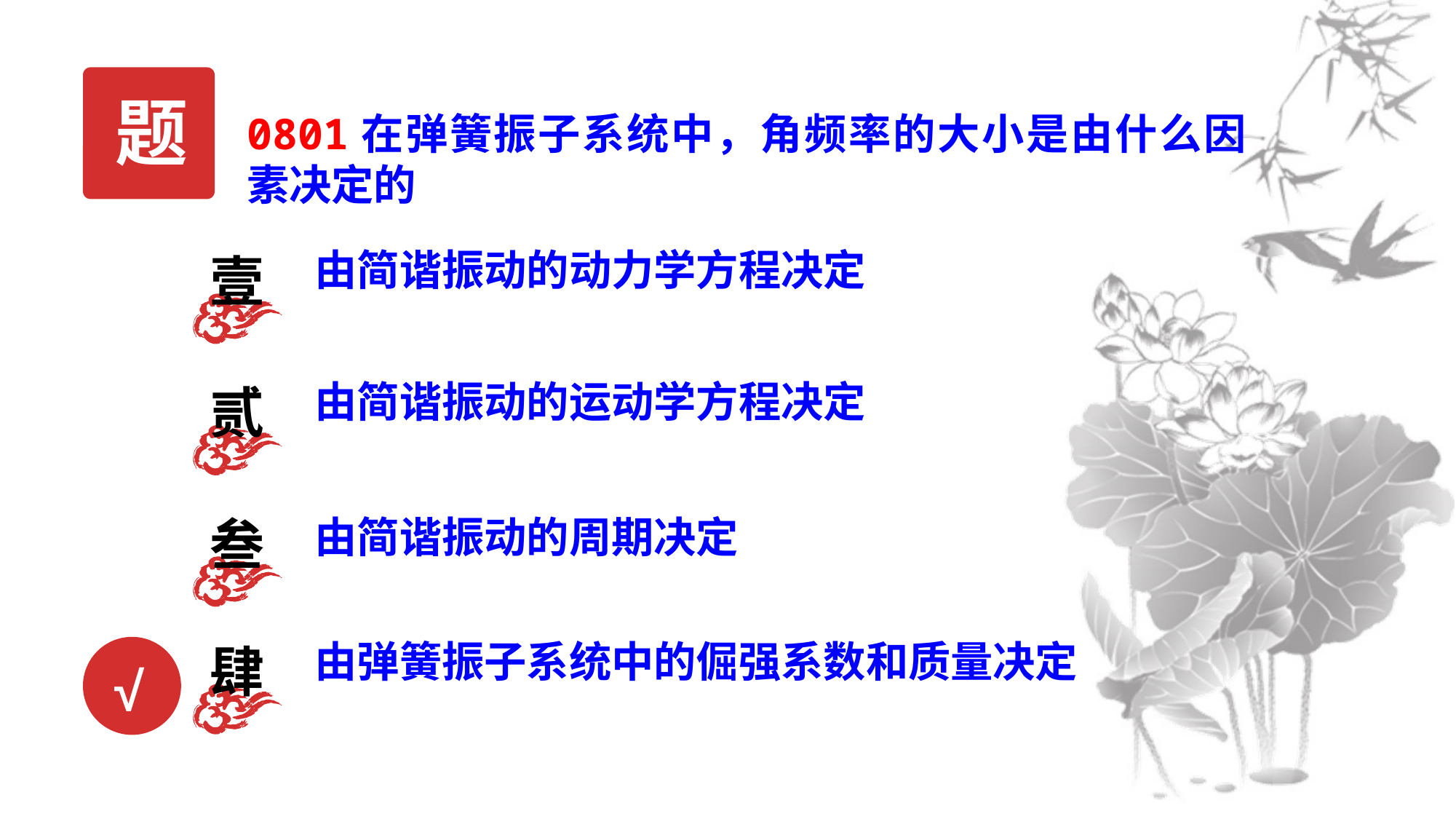

题
0801在弹簧振子系统中，角频率的大小是由什么因素决定的
由简谐振动的动力学方程决定
壹

由简谐振动的运动学方程决定
贰

叁

由简谐振动的周期决定
由弹簧振子系统中的倔强系数和质量决定
肆

√